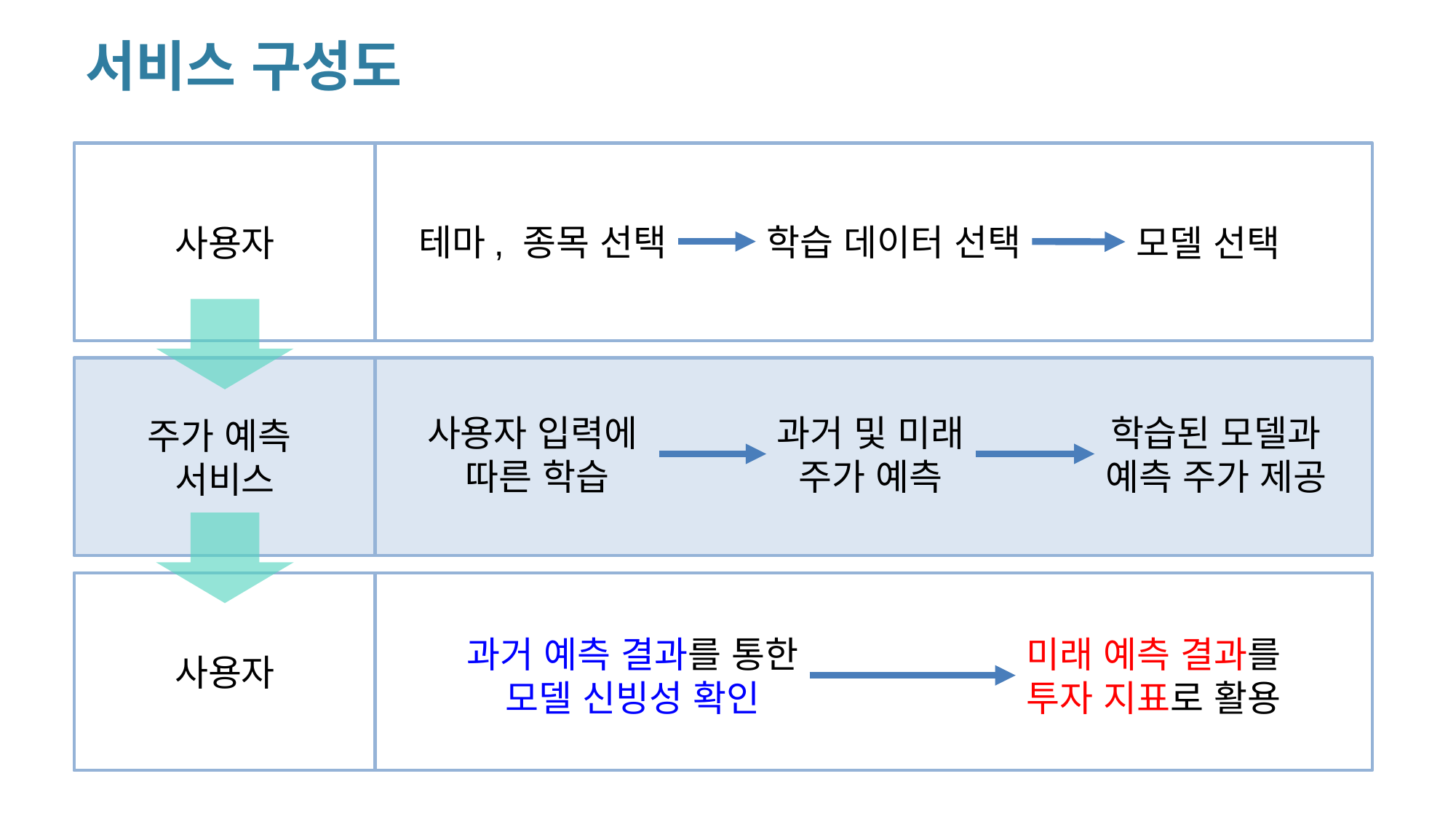

# 서비스 구성도

사용자
테마, 종목 선택
학습 데이터 선택
모델 선택

주가 예측
서비스
학습된 모델과
예측 주가 제공
과거 및 미래
주가 예측
사용자 입력에
따른 학습

사용자
과거 예측 결과를 통한
모델 신빙성 확인
미래 예측 결과를
투자 지표로 활용